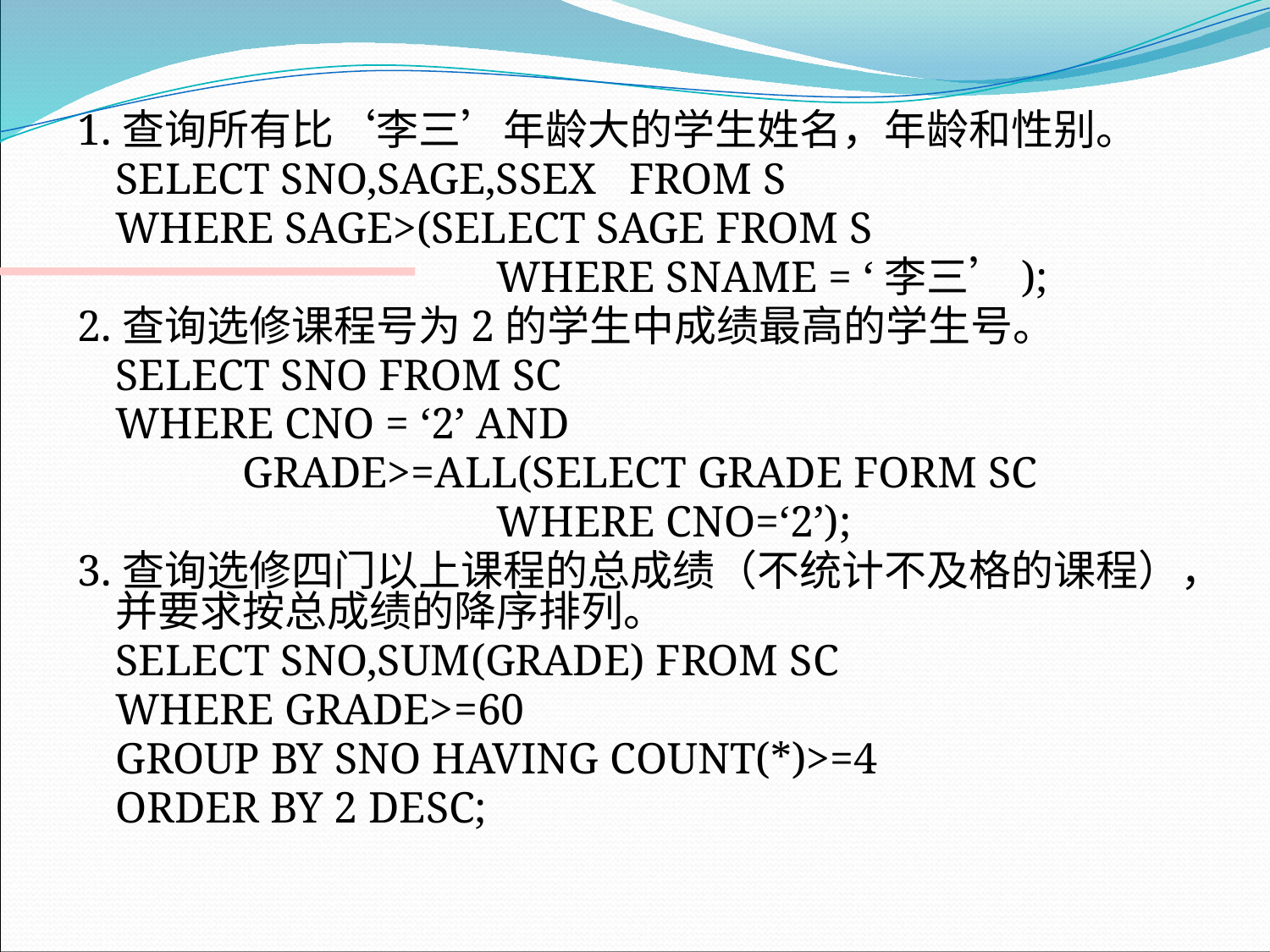

1.查询所有比‘李三’年龄大的学生姓名，年龄和性别。
	SELECT SNO,SAGE,SSEX   FROM S
	WHERE SAGE>(SELECT SAGE FROM S
				WHERE SNAME = ‘李三’);
2.查询选修课程号为2的学生中成绩最高的学生号。
	SELECT SNO FROM SC
	WHERE CNO = ‘2’ AND
		GRADE>=ALL(SELECT GRADE FORM SC
				WHERE CNO=‘2’);
3.查询选修四门以上课程的总成绩（不统计不及格的课程），并要求按总成绩的降序排列。
	SELECT SNO,SUM(GRADE) FROM SC
	WHERE GRADE>=60
	GROUP BY SNO HAVING COUNT(*)>=4
	ORDER BY 2 DESC;

410